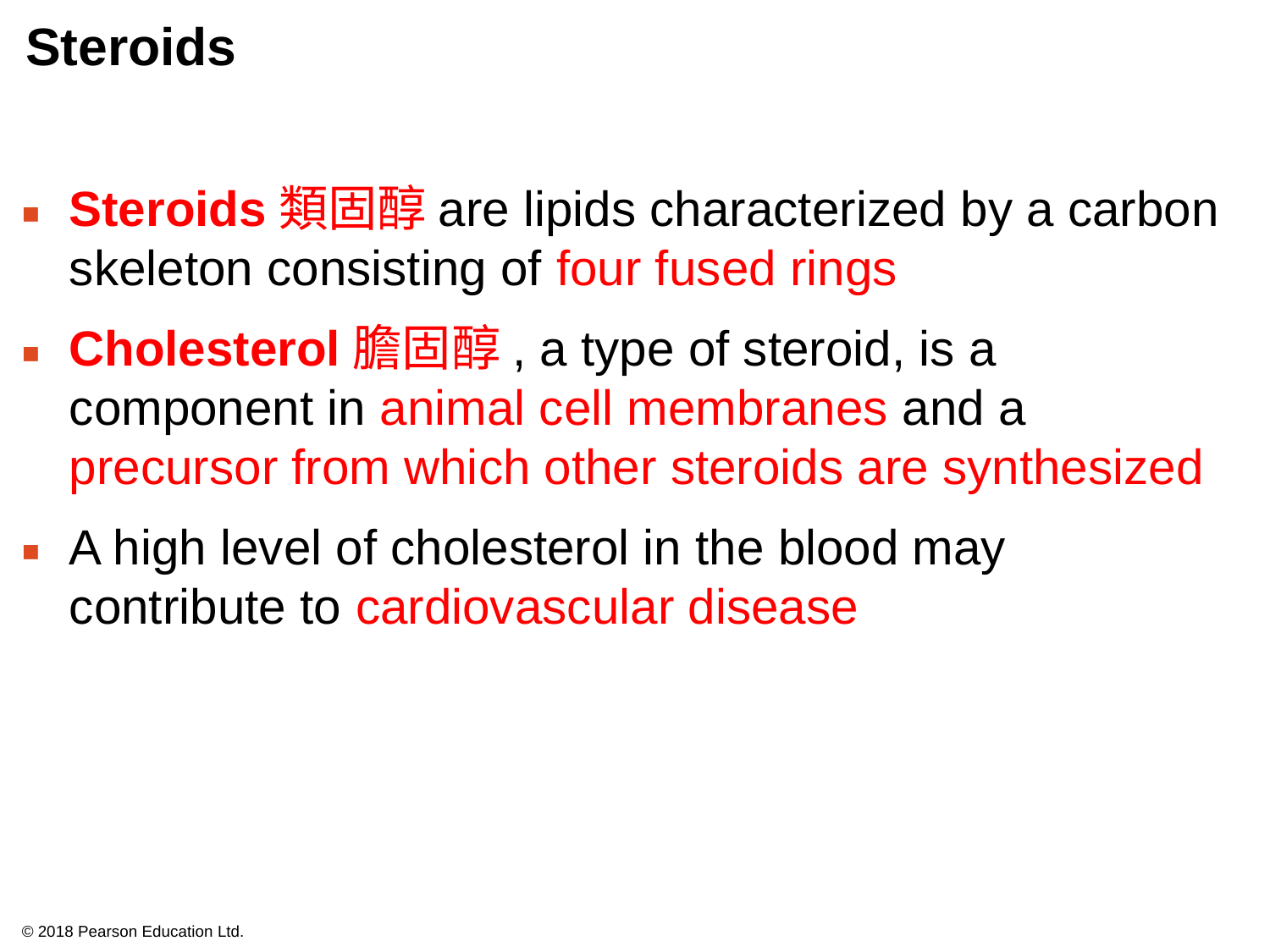

# Steroids
Steroids類固醇are lipids characterized by a carbon skeleton consisting of four fused rings
Cholesterol膽固醇, a type of steroid, is a component in animal cell membranes and a precursor from which other steroids are synthesized
A high level of cholesterol in the blood may contribute to cardiovascular disease
© 2018 Pearson Education Ltd.